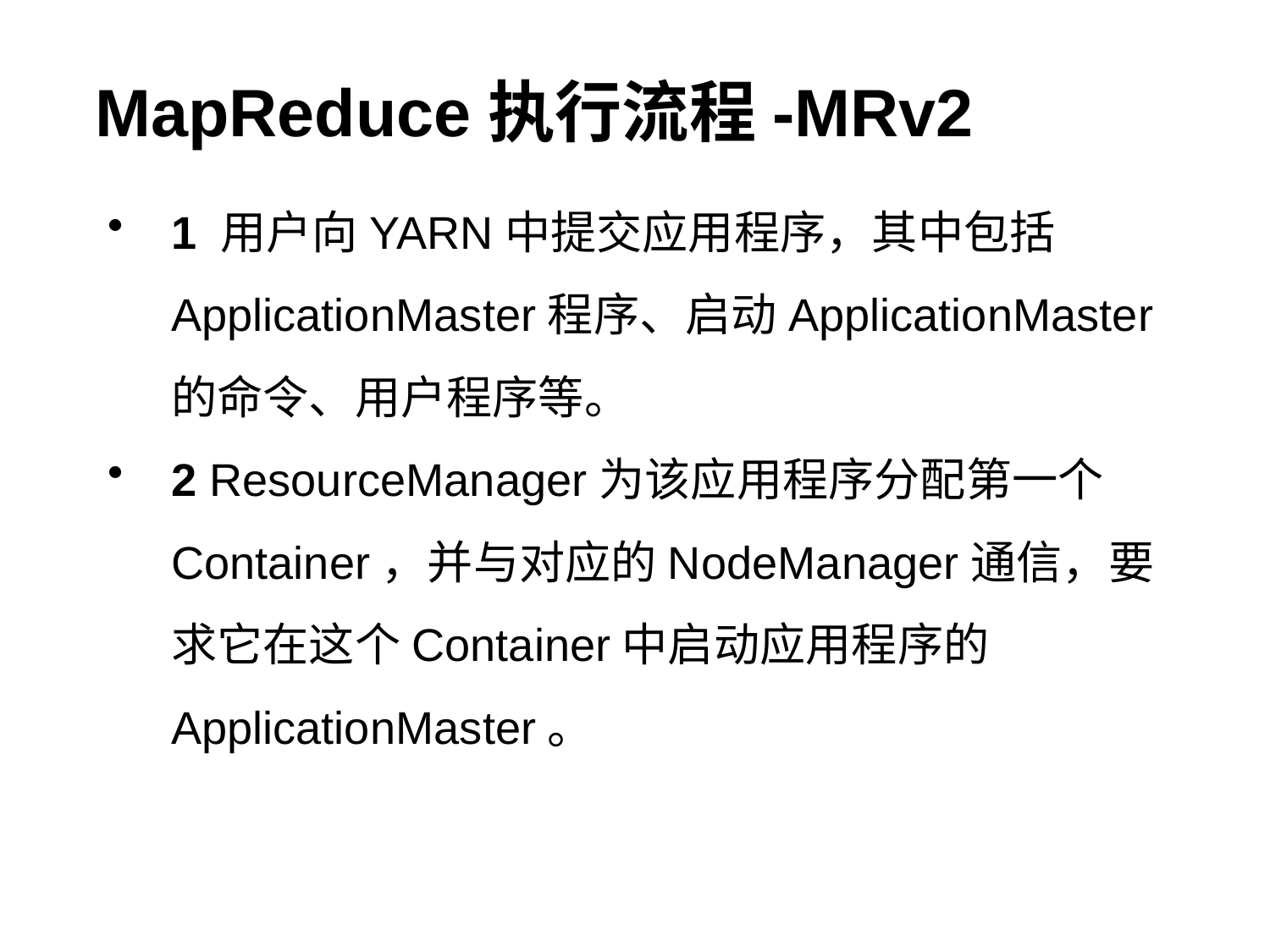

MapReduce执行流程-MRv2
1 用户向YARN中提交应用程序，其中包括ApplicationMaster程序、启动ApplicationMaster的命令、用户程序等。
2 ResourceManager为该应用程序分配第一个Container，并与对应的NodeManager通信，要求它在这个Container中启动应用程序的ApplicationMaster。